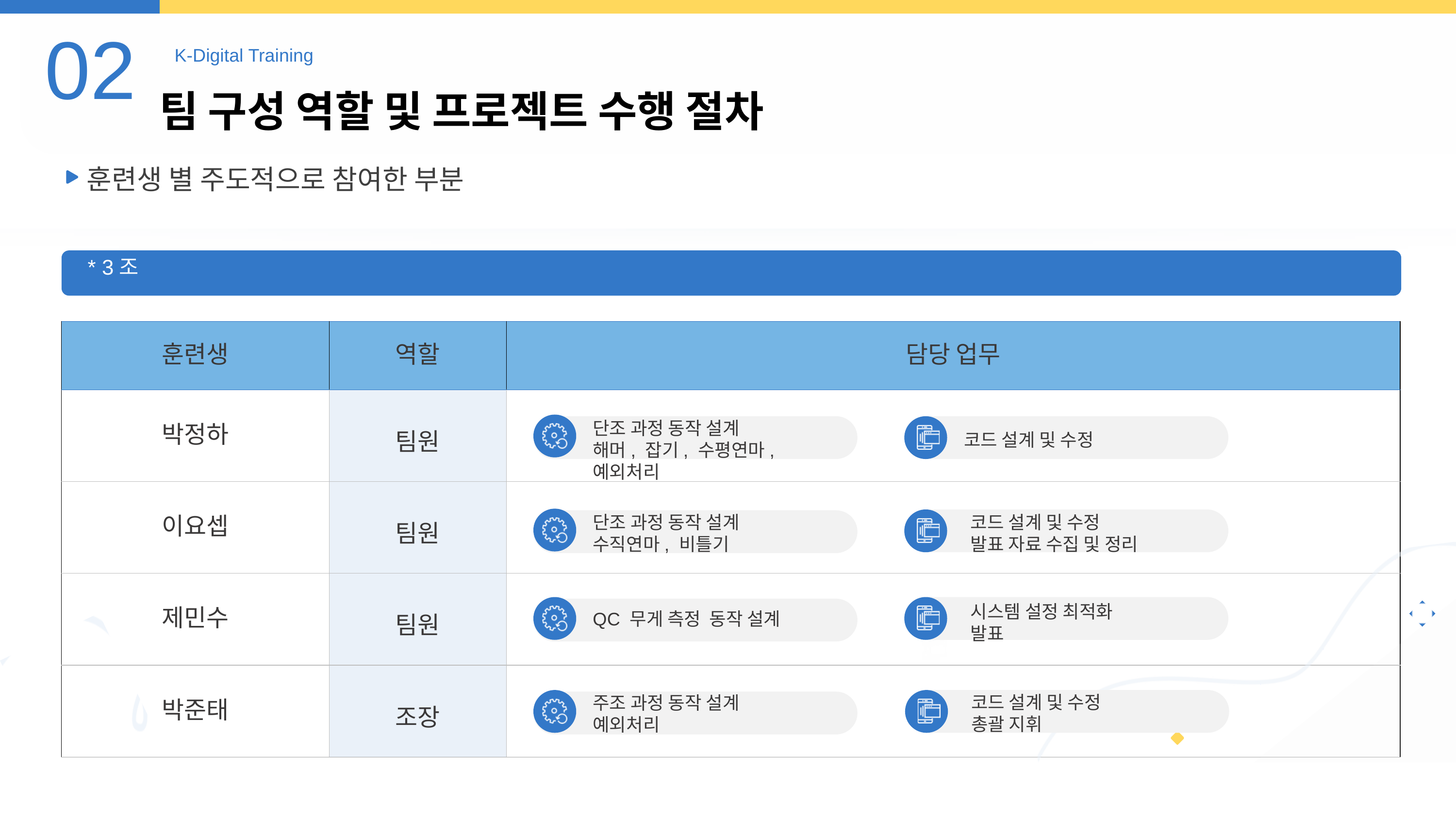

02
K-Digital Training
팀 구성 역할 및 프로젝트 수행 절차
훈련생 별 주도적으로 참여한 부분

* 3조
| 훈련생 | 역할 | 담당 업무 |
| --- | --- | --- |
| 박정하 | 팀원 |  |
| 이요셉 | 팀원 |  |
| 제민수 | 팀원 |  |
| 박준태 | 조장 |  |

단조 과정 동작 설계
해머, 잡기, 수평연마, 예외처리

코드 설계 및 수정

단조 과정 동작 설계
수직연마, 비틀기
코드 설계 및 수정
발표 자료 수집 및 정리

시스템 설정 최적화
발표

QC 무게 측정  동작 설계

코드 설계 및 수정
총괄 지휘

주조 과정 동작 설계
예외처리